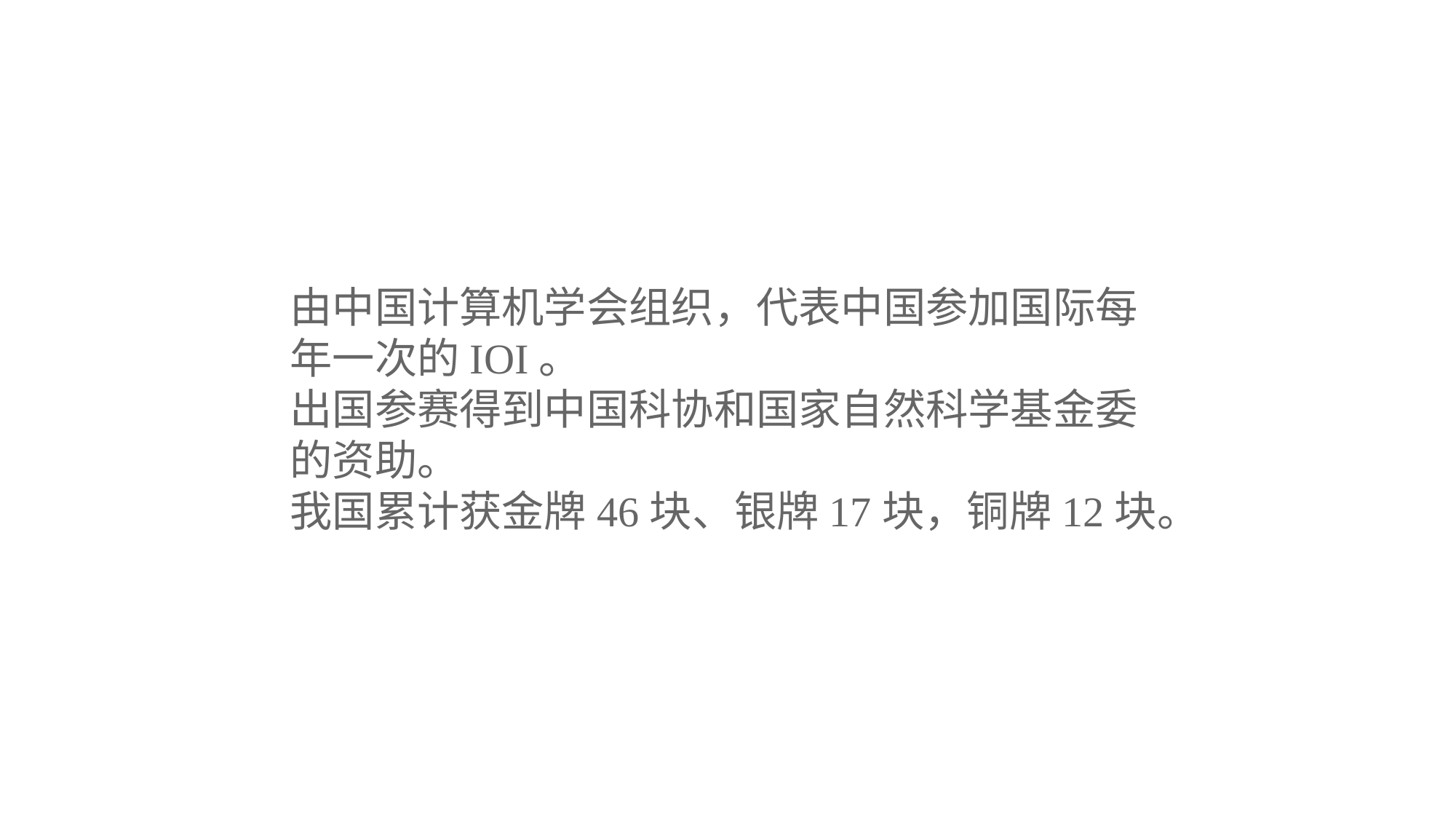

由中国计算机学会组织，代表中国参加国际每年一次的IOI。
出国参赛得到中国科协和国家自然科学基金委的资助。
我国累计获金牌46块、银牌17块，铜牌12块。